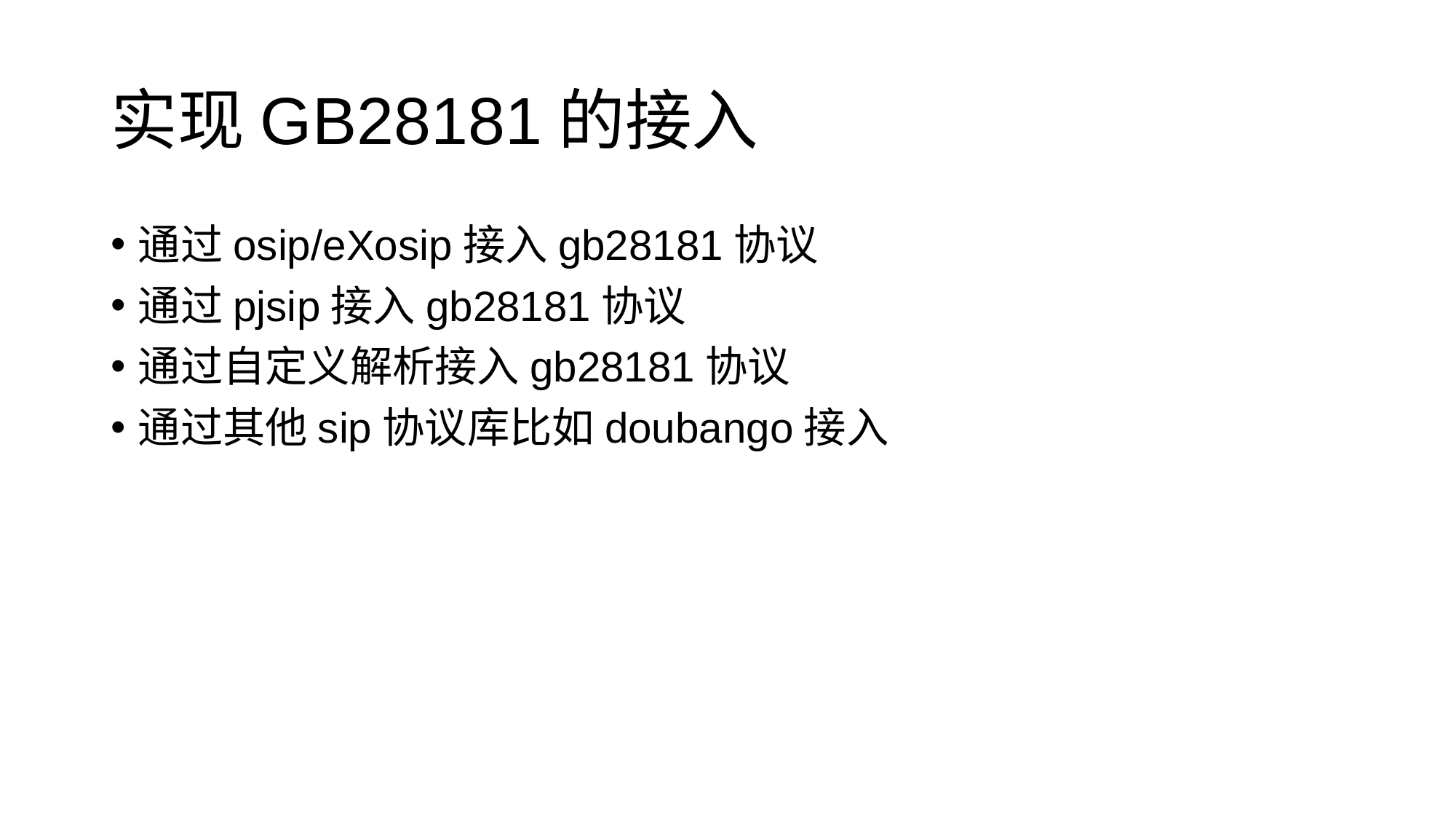

# 实现GB28181的接入
通过osip/eXosip接入gb28181协议
通过pjsip接入gb28181协议
通过自定义解析接入gb28181协议
通过其他sip协议库比如doubango接入